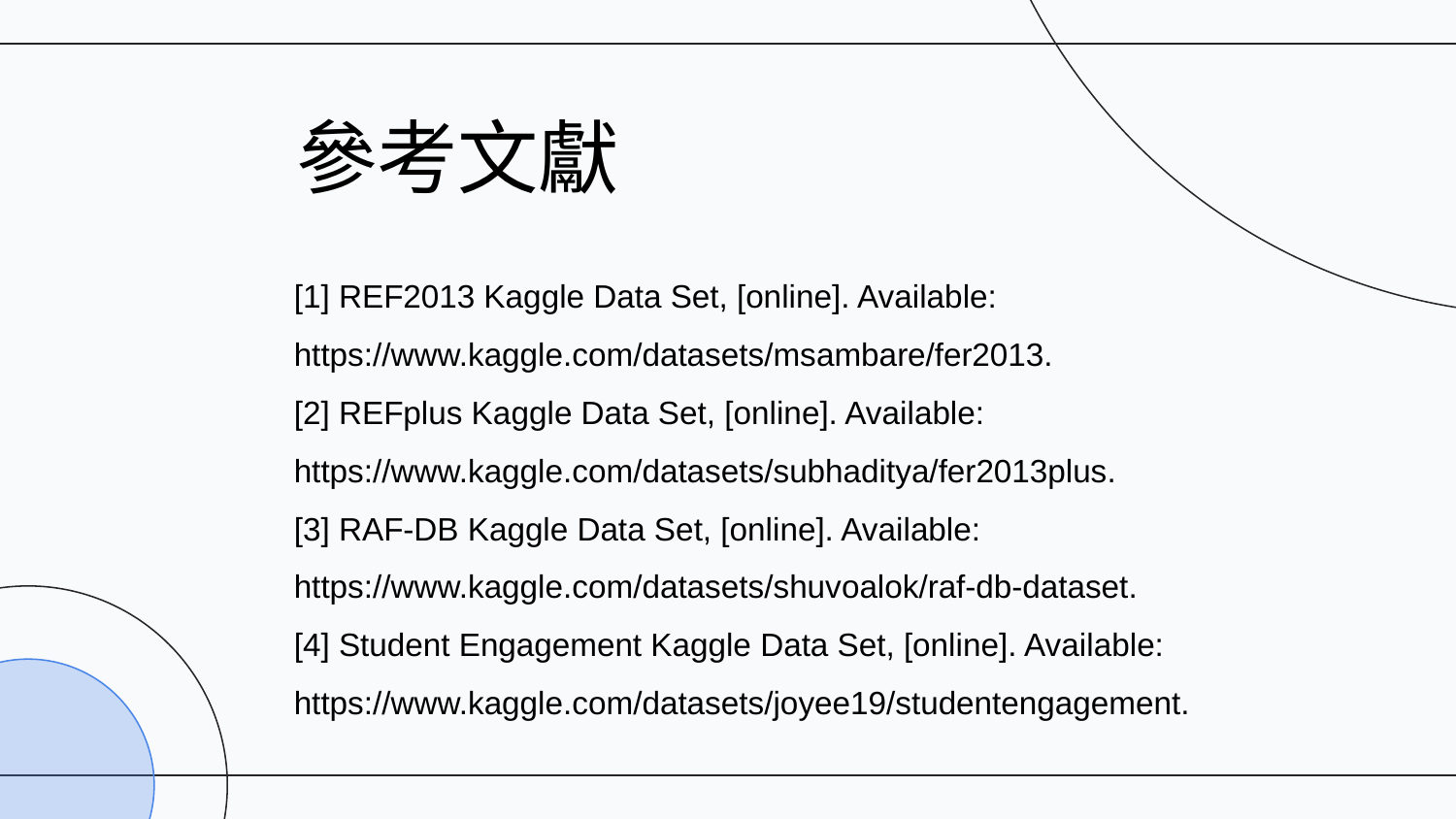

參考文獻
[1] REF2013 Kaggle Data Set, [online]. Available: https://www.kaggle.com/datasets/msambare/fer2013.
[2] REFplus Kaggle Data Set, [online]. Available: https://www.kaggle.com/datasets/subhaditya/fer2013plus.
[3] RAF-DB Kaggle Data Set, [online]. Available: https://www.kaggle.com/datasets/shuvoalok/raf-db-dataset.
[4] Student Engagement Kaggle Data Set, [online]. Available: https://www.kaggle.com/datasets/joyee19/studentengagement.